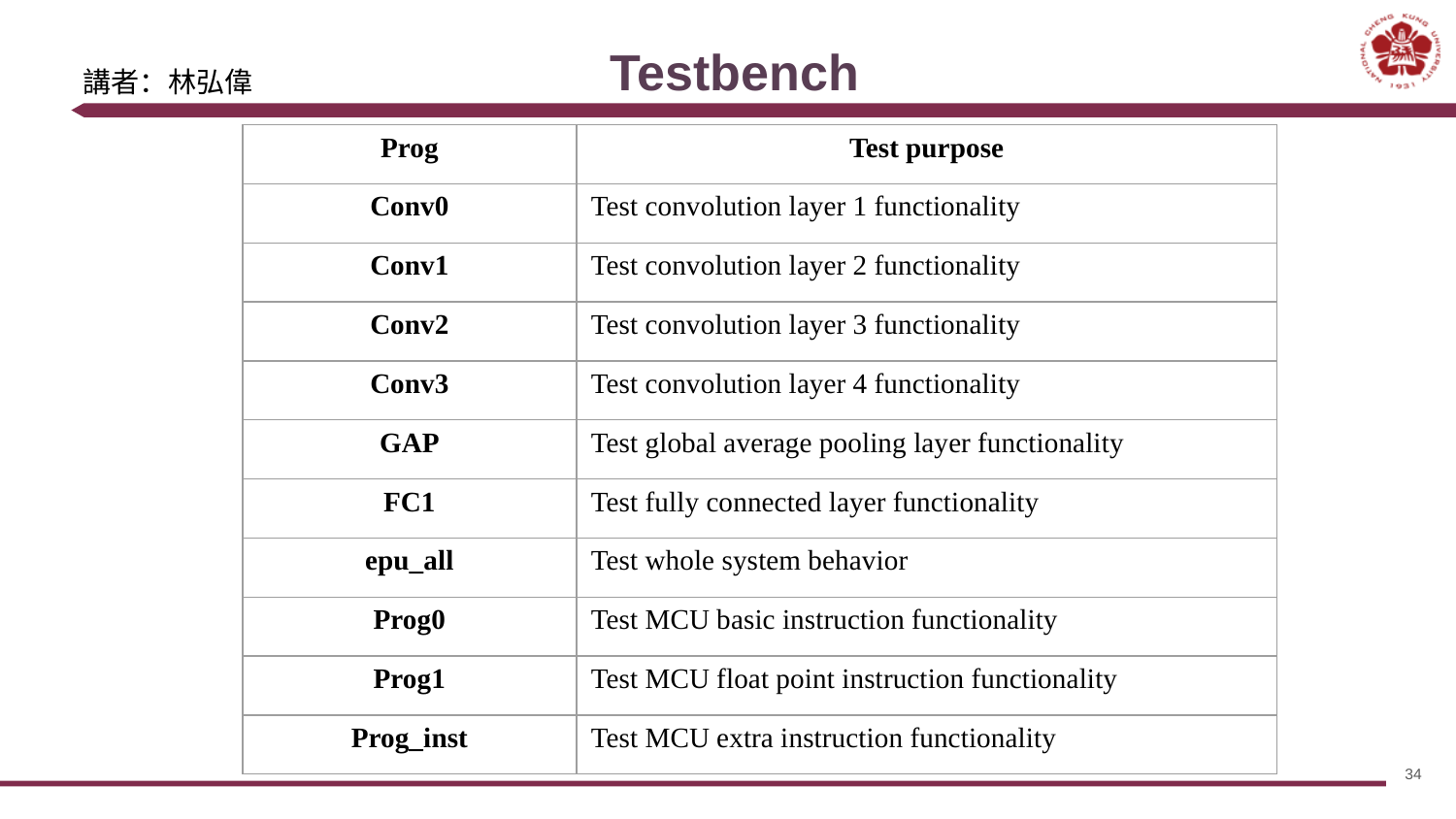

# Testbench
講者：林弘偉
| Prog | Test purpose |
| --- | --- |
| Conv0 | Test convolution layer 1 functionality |
| Conv1 | Test convolution layer 2 functionality |
| Conv2 | Test convolution layer 3 functionality |
| Conv3 | Test convolution layer 4 functionality |
| GAP | Test global average pooling layer functionality |
| FC1 | Test fully connected layer functionality |
| epu\_all | Test whole system behavior |
| Prog0 | Test MCU basic instruction functionality |
| Prog1 | Test MCU float point instruction functionality |
| Prog\_inst | Test MCU extra instruction functionality |
34